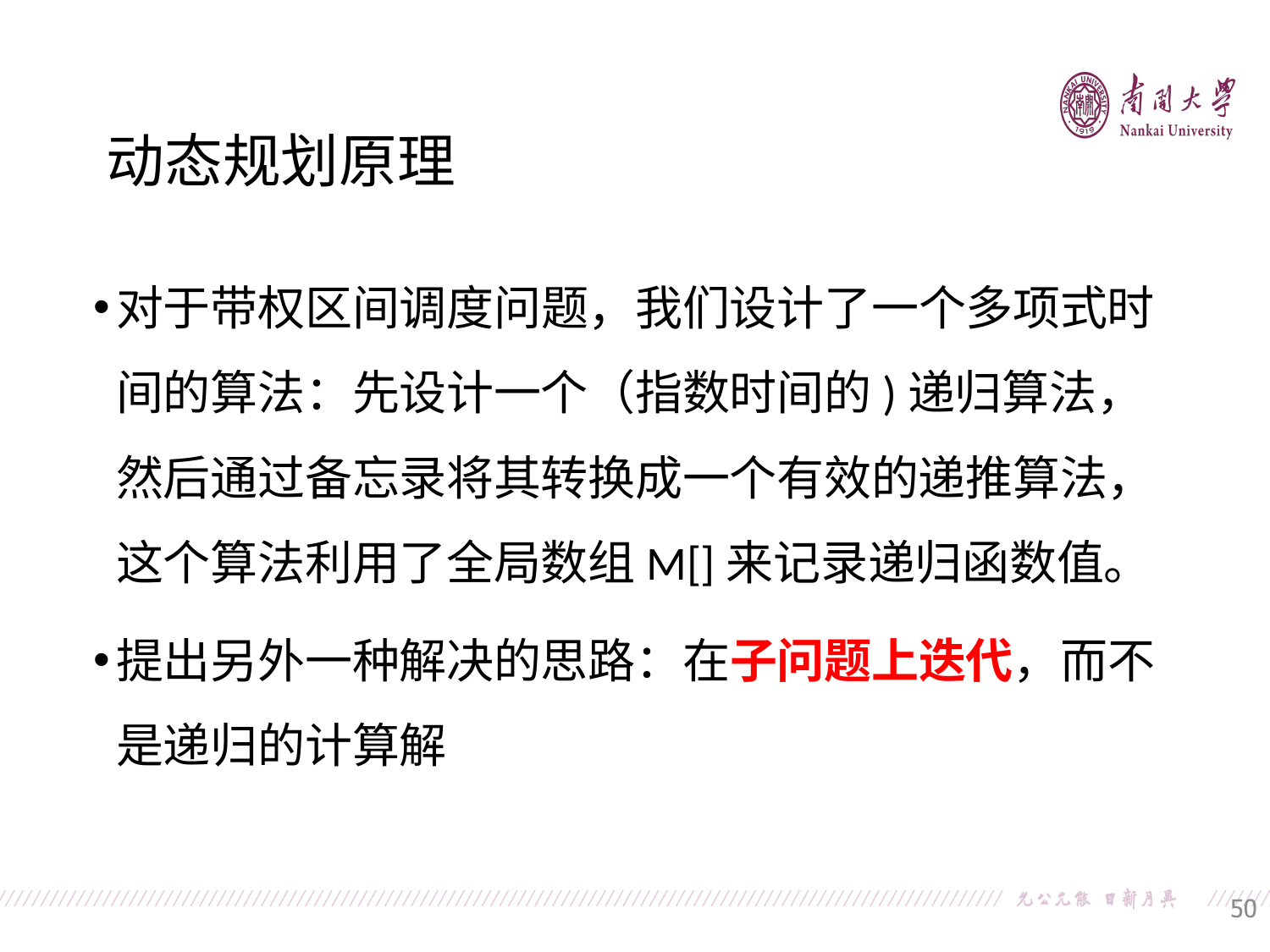

动态规划原理
对于带权区间调度问题，我们设计了一个多项式时间的算法：先设计一个（指数时间的)递归算法，然后通过备忘录将其转换成一个有效的递推算法，这个算法利用了全局数组M[]来记录递归函数值。
提出另外一种解决的思路：在子问题上迭代，而不是递归的计算解
50